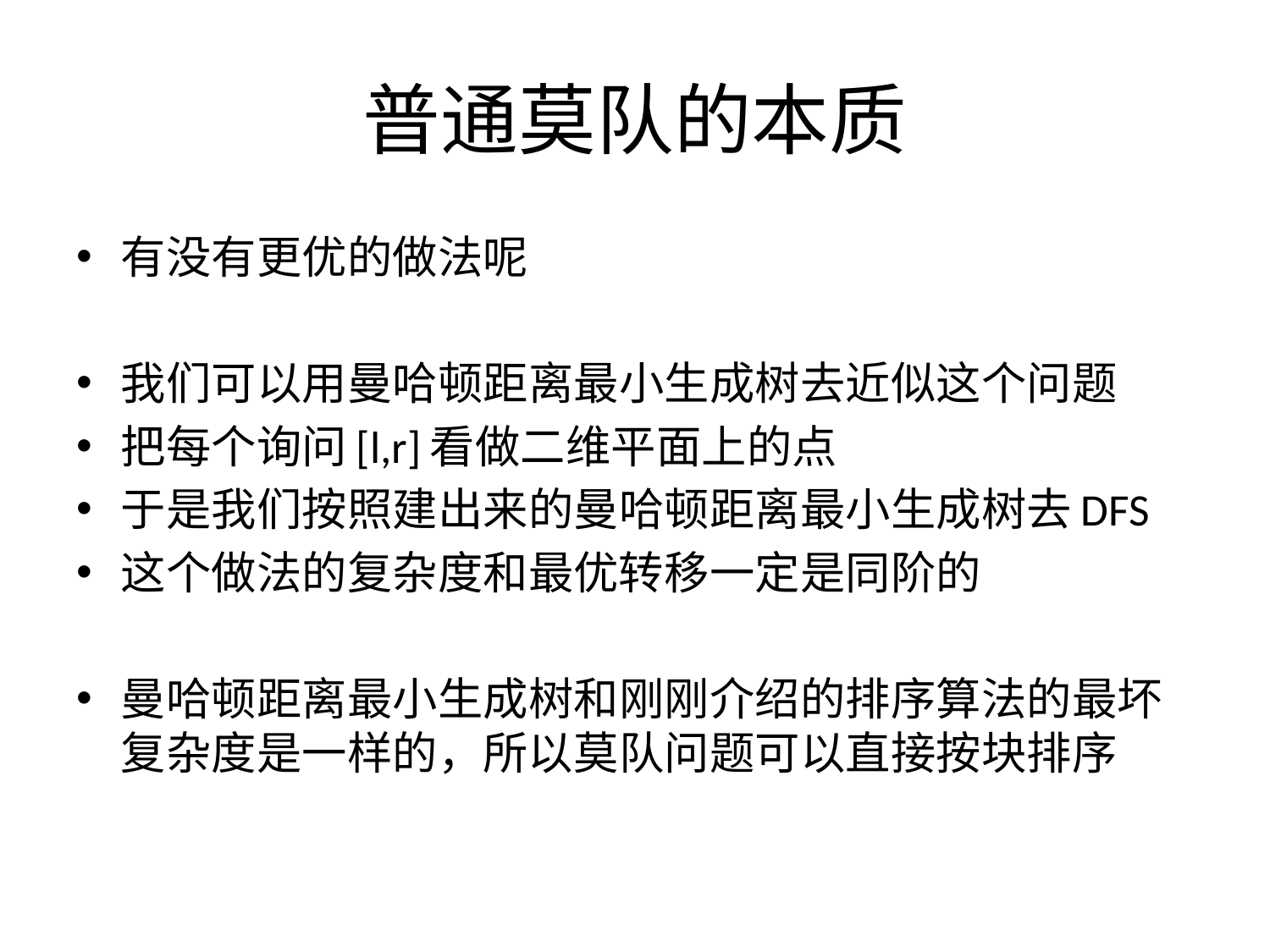

# 普通莫队的本质
有没有更优的做法呢

我们可以用曼哈顿距离最小生成树去近似这个问题
把每个询问[l,r]看做二维平面上的点
于是我们按照建出来的曼哈顿距离最小生成树去DFS
这个做法的复杂度和最优转移一定是同阶的

曼哈顿距离最小生成树和刚刚介绍的排序算法的最坏复杂度是一样的，所以莫队问题可以直接按块排序